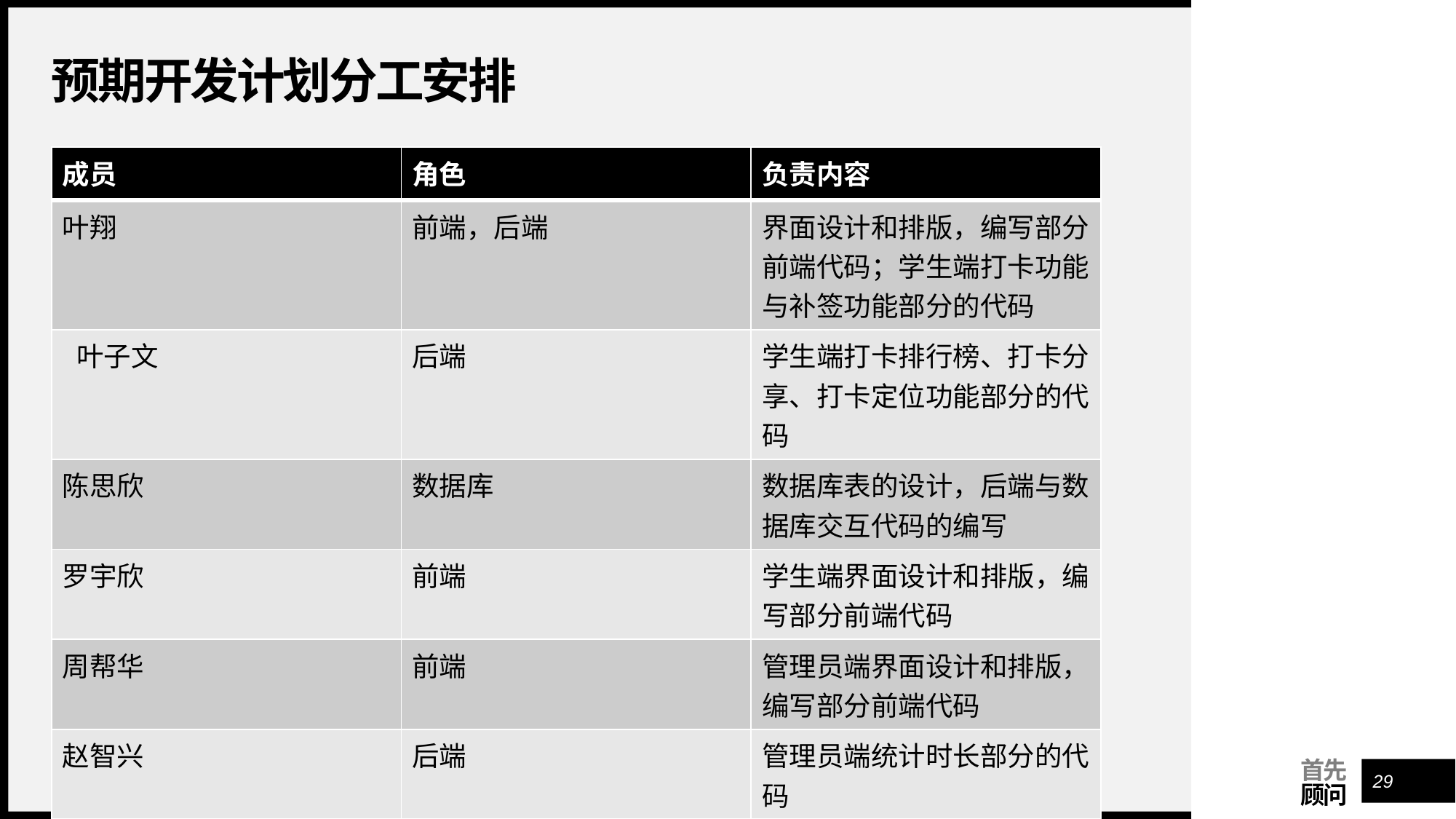

# 预期开发计划分工安排
| 成员 | 角色 | 负责内容 |
| --- | --- | --- |
| 叶翔 | 前端，后端 | 界面设计和排版，编写部分前端代码；学生端打卡功能与补签功能部分的代码 |
| 叶子文 | 后端 | 学生端打卡排行榜、打卡分享、打卡定位功能部分的代码 |
| 陈思欣 | 数据库 | 数据库表的设计，后端与数据库交互代码的编写 |
| 罗宇欣 | 前端 | 学生端界面设计和排版，编写部分前端代码 |
| 周帮华 | 前端 | 管理员端界面设计和排版，编写部分前端代码 |
| 赵智兴 | 后端 | 管理员端统计时长部分的代码 |
29